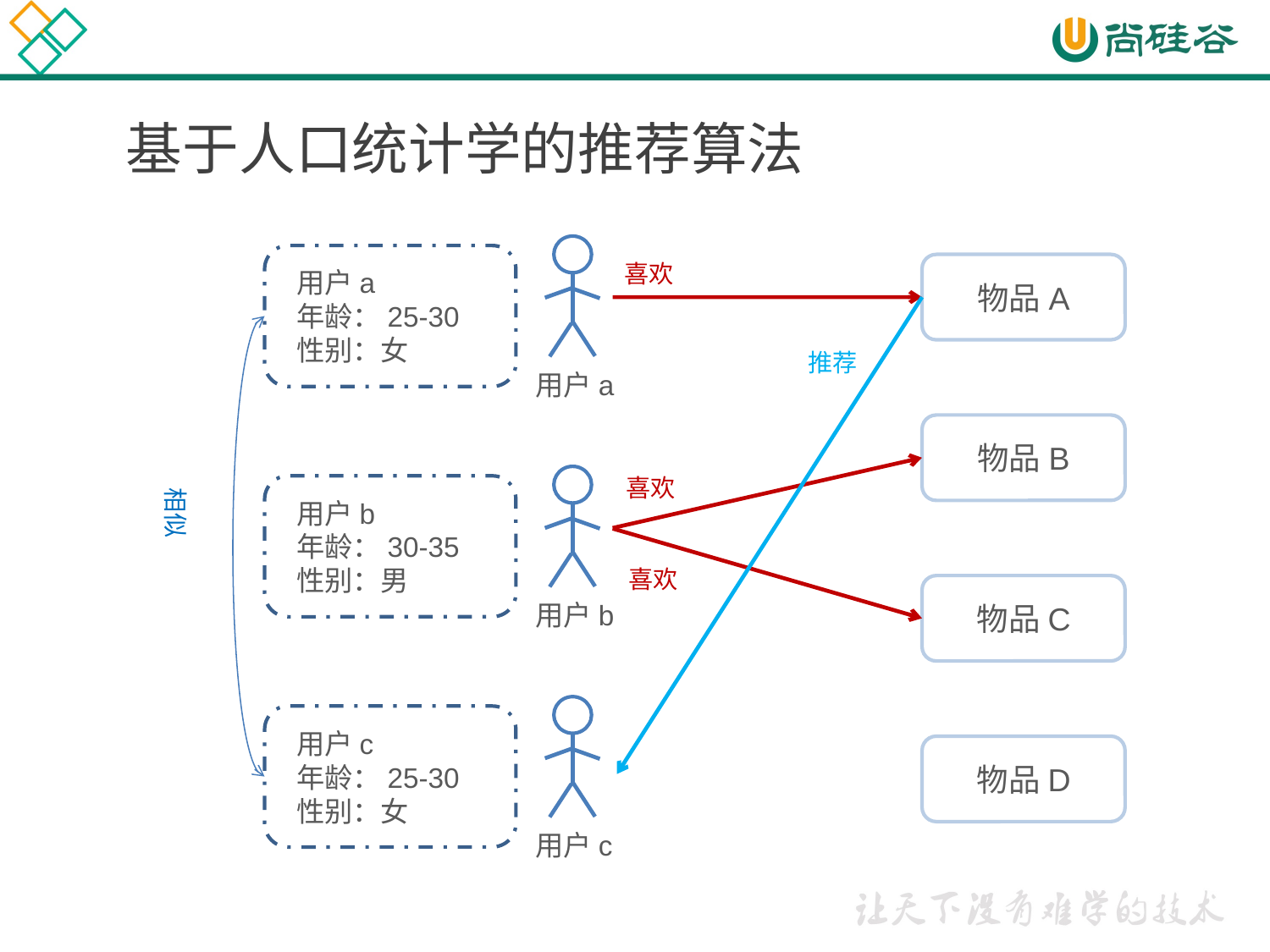

# 基于人口统计学的推荐算法

用户a
年龄：25-30
性别：女
用户a
喜欢
物品A
推荐
物品B

用户b
年龄：30-35
性别：男
用户b
喜欢
相似
喜欢
物品C

用户c
年龄：25-30
性别：女
用户c
物品D